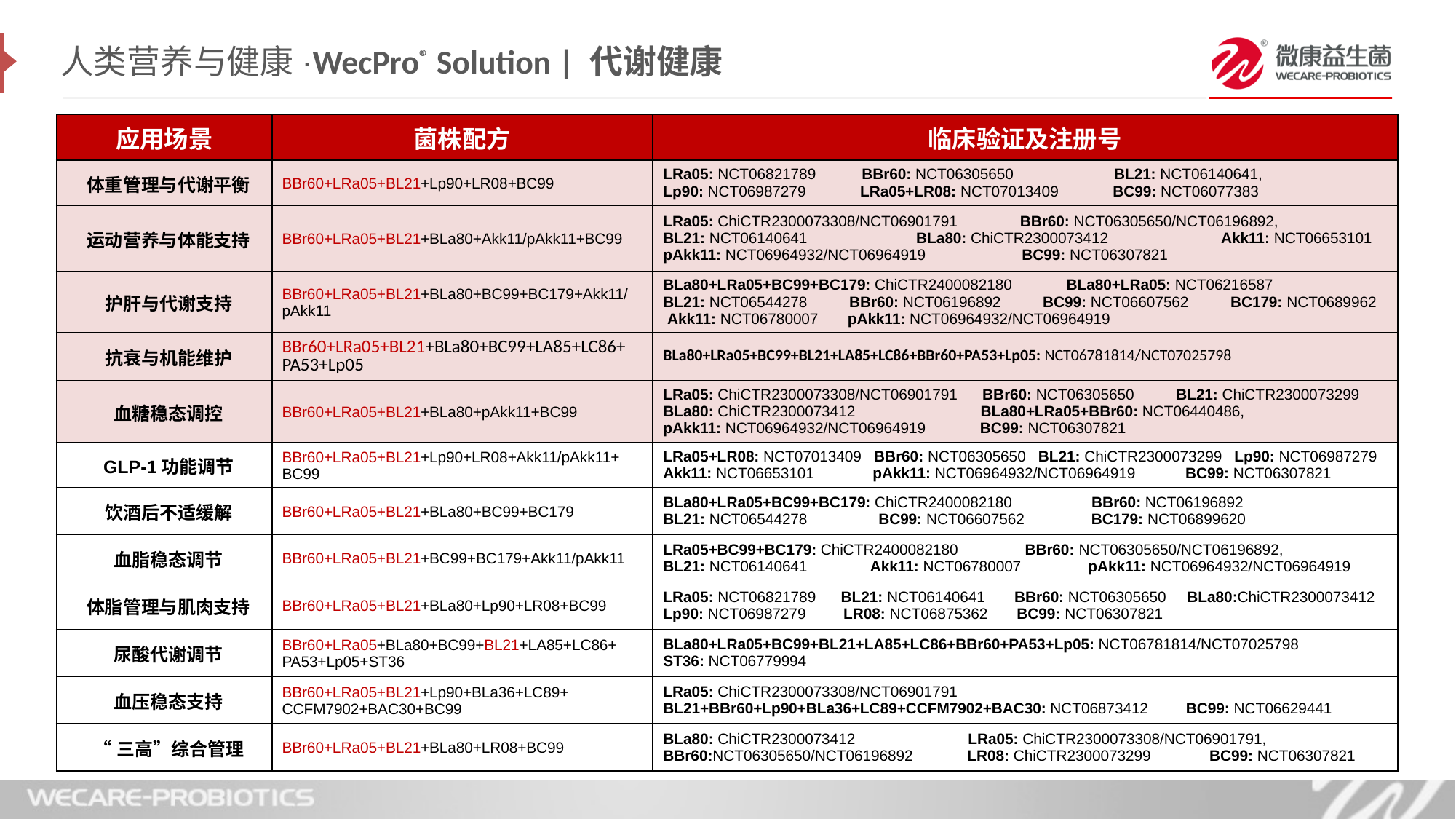

人类营养与健康·WecPro® Solution | 代谢健康

| 应用场景 | 菌株配方 | 临床验证及注册号 |
| --- | --- | --- |
| 体重管理与代谢平衡 | BBr60+LRa05+BL21+Lp90+LR08+BC99 | LRa05: NCT06821789 BBr60: NCT06305650 BL21: NCT06140641, Lp90: NCT06987279 LRa05+LR08: NCT07013409 BC99: NCT06077383 |
| 运动营养与体能支持 | BBr60+LRa05+BL21+BLa80+Akk11/pAkk11+BC99 | LRa05: ChiCTR2300073308/NCT06901791 BBr60: NCT06305650/NCT06196892, BL21: NCT06140641 BLa80: ChiCTR2300073412 Akk11: NCT06653101 pAkk11: NCT06964932/NCT06964919 BC99: NCT06307821 |
| 护肝与代谢支持 | BBr60+LRa05+BL21+BLa80+BC99+BC179+Akk11/ pAkk11 | BLa80+LRa05+BC99+BC179: ChiCTR2400082180 BLa80+LRa05: NCT06216587 BL21: NCT06544278 BBr60: NCT06196892 BC99: NCT06607562 BC179: NCT0689962 Akk11: NCT06780007 pAkk11: NCT06964932/NCT06964919 |
| 抗衰与机能维护 | BBr60+LRa05+BL21+BLa80+BC99+LA85+LC86+ PA53+Lp05 | BLa80+LRa05+BC99+BL21+LA85+LC86+BBr60+PA53+Lp05: NCT06781814/NCT07025798 |
| 血糖稳态调控 | BBr60+LRa05+BL21+BLa80+pAkk11+BC99 | LRa05: ChiCTR2300073308/NCT06901791 BBr60: NCT06305650 BL21: ChiCTR2300073299 BLa80: ChiCTR2300073412 BLa80+LRa05+BBr60: NCT06440486, pAkk11: NCT06964932/NCT06964919 BC99: NCT06307821 |
| GLP-1功能调节 | BBr60+LRa05+BL21+Lp90+LR08+Akk11/pAkk11+ BC99 | LRa05+LR08: NCT07013409 BBr60: NCT06305650 BL21: ChiCTR2300073299 Lp90: NCT06987279 Akk11: NCT06653101 pAkk11: NCT06964932/NCT06964919 BC99: NCT06307821 |
| 饮酒后不适缓解 | BBr60+LRa05+BL21+BLa80+BC99+BC179 | BLa80+LRa05+BC99+BC179: ChiCTR2400082180 BBr60: NCT06196892 BL21: NCT06544278 BC99: NCT06607562 BC179: NCT06899620 |
| 血脂稳态调节 | BBr60+LRa05+BL21+BC99+BC179+Akk11/pAkk11 | LRa05+BC99+BC179: ChiCTR2400082180 BBr60: NCT06305650/NCT06196892, BL21: NCT06140641 Akk11: NCT06780007 pAkk11: NCT06964932/NCT06964919 |
| 体脂管理与肌肉支持 | BBr60+LRa05+BL21+BLa80+Lp90+LR08+BC99 | LRa05: NCT06821789 BL21: NCT06140641 BBr60: NCT06305650 BLa80:ChiCTR2300073412 Lp90: NCT06987279 LR08: NCT06875362 BC99: NCT06307821 |
| 尿酸代谢调节 | BBr60+LRa05+BLa80+BC99+BL21+LA85+LC86+ PA53+Lp05+ST36 | BLa80+LRa05+BC99+BL21+LA85+LC86+BBr60+PA53+Lp05: NCT06781814/NCT07025798 ST36: NCT06779994 |
| 血压稳态支持 | BBr60+LRa05+BL21+Lp90+BLa36+LC89+ CCFM7902+BAC30+BC99 | LRa05: ChiCTR2300073308/NCT06901791 BL21+BBr60+Lp90+BLa36+LC89+CCFM7902+BAC30: NCT06873412 BC99: NCT06629441 |
| “三高”综合管理 | BBr60+LRa05+BL21+BLa80+LR08+BC99 | BLa80: ChiCTR2300073412 LRa05: ChiCTR2300073308/NCT06901791, BBr60:NCT06305650/NCT06196892 LR08: ChiCTR2300073299 BC99: NCT06307821 |